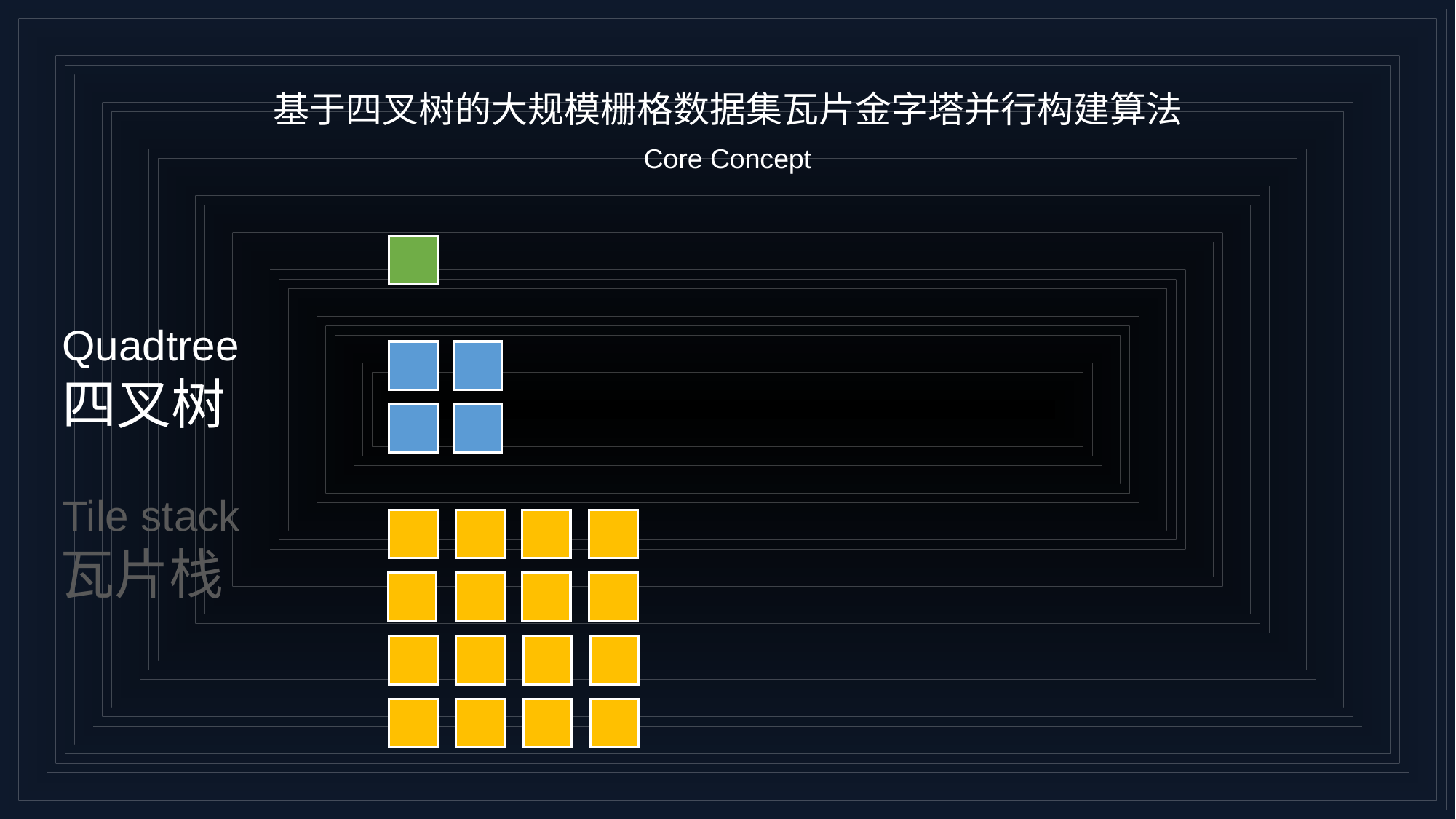

基于四叉树的大规模栅格数据集瓦片金字塔并行构建算法
Core Concept

Quadtree
四叉树

Tile stack
瓦片栈